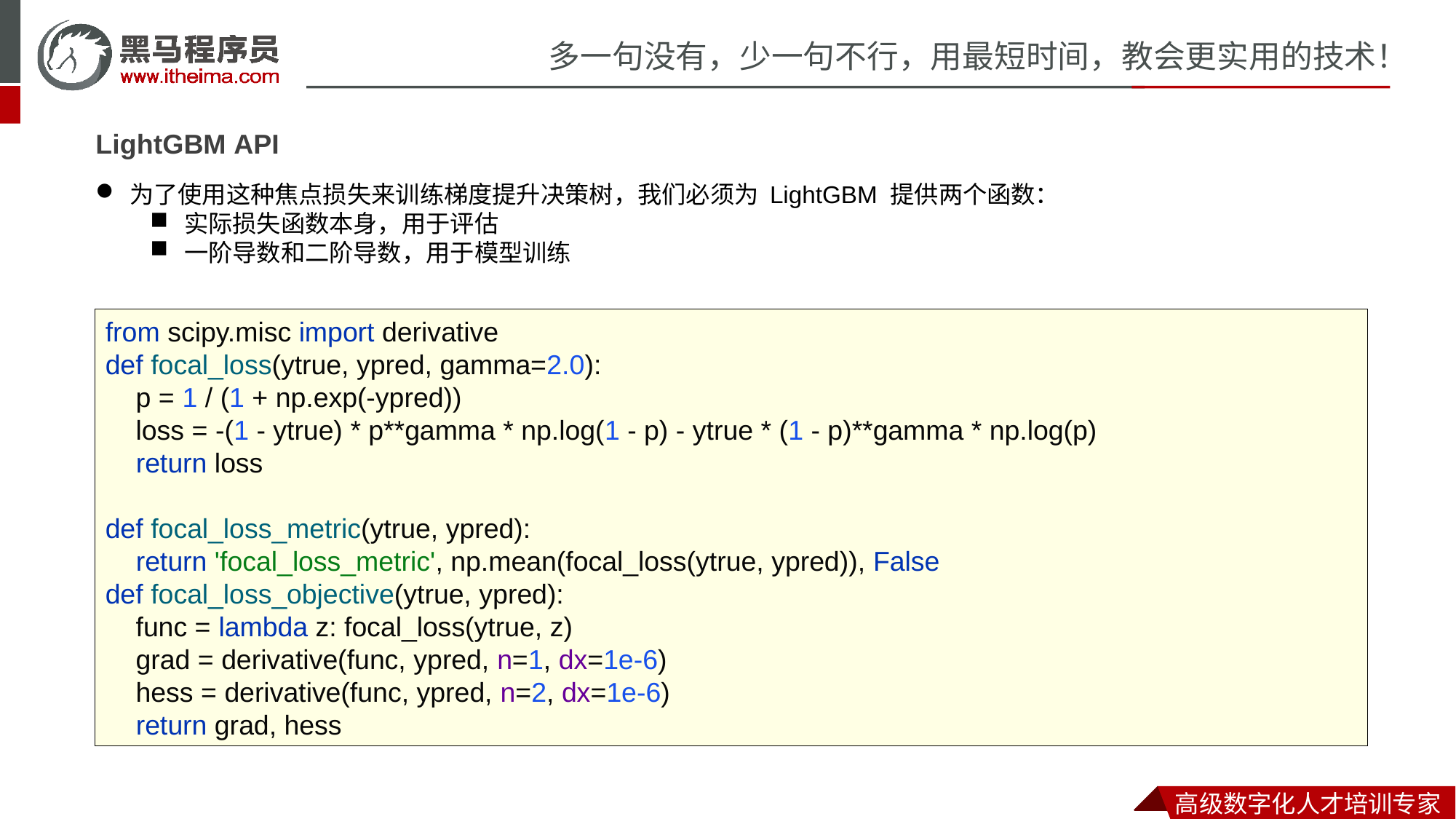

LightGBM API
为了使用这种焦点损失来训练梯度提升决策树，我们必须为 LightGBM 提供两个函数：
实际损失函数本身，用于评估
一阶导数和二阶导数，用于模型训练
from scipy.misc import derivative
def focal_loss(ytrue, ypred, gamma=2.0):
    p = 1 / (1 + np.exp(-ypred))
    loss = -(1 - ytrue) * p**gamma * np.log(1 - p) - ytrue * (1 - p)**gamma * np.log(p)
    return loss
def focal_loss_metric(ytrue, ypred):
    return 'focal_loss_metric', np.mean(focal_loss(ytrue, ypred)), False
def focal_loss_objective(ytrue, ypred):
    func = lambda z: focal_loss(ytrue, z)
    grad = derivative(func, ypred, n=1, dx=1e-6)
    hess = derivative(func, ypred, n=2, dx=1e-6)
    return grad, hess